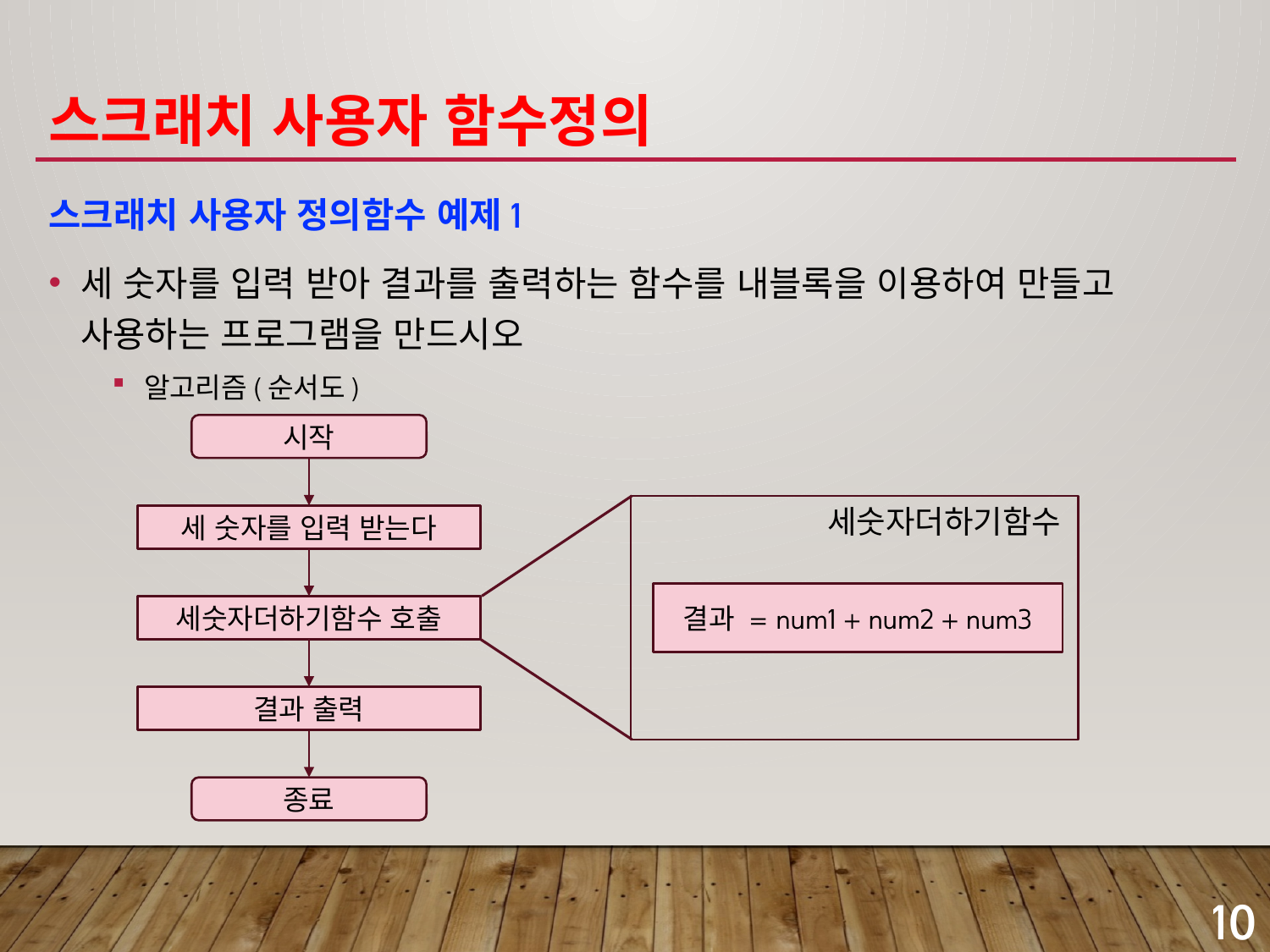

# 스크래치 사용자 함수정의
스크래치 사용자 정의함수 예제1
세 숫자를 입력 받아 결과를 출력하는 함수를 내블록을 이용하여 만들고 사용하는 프로그램을 만드시오
알고리즘(순서도)

시작
세숫자더하기함수

결과 = num1 + num2 + num3
세 숫자를 입력 받는다
세숫자더하기함수 호출
결과 출력
종료